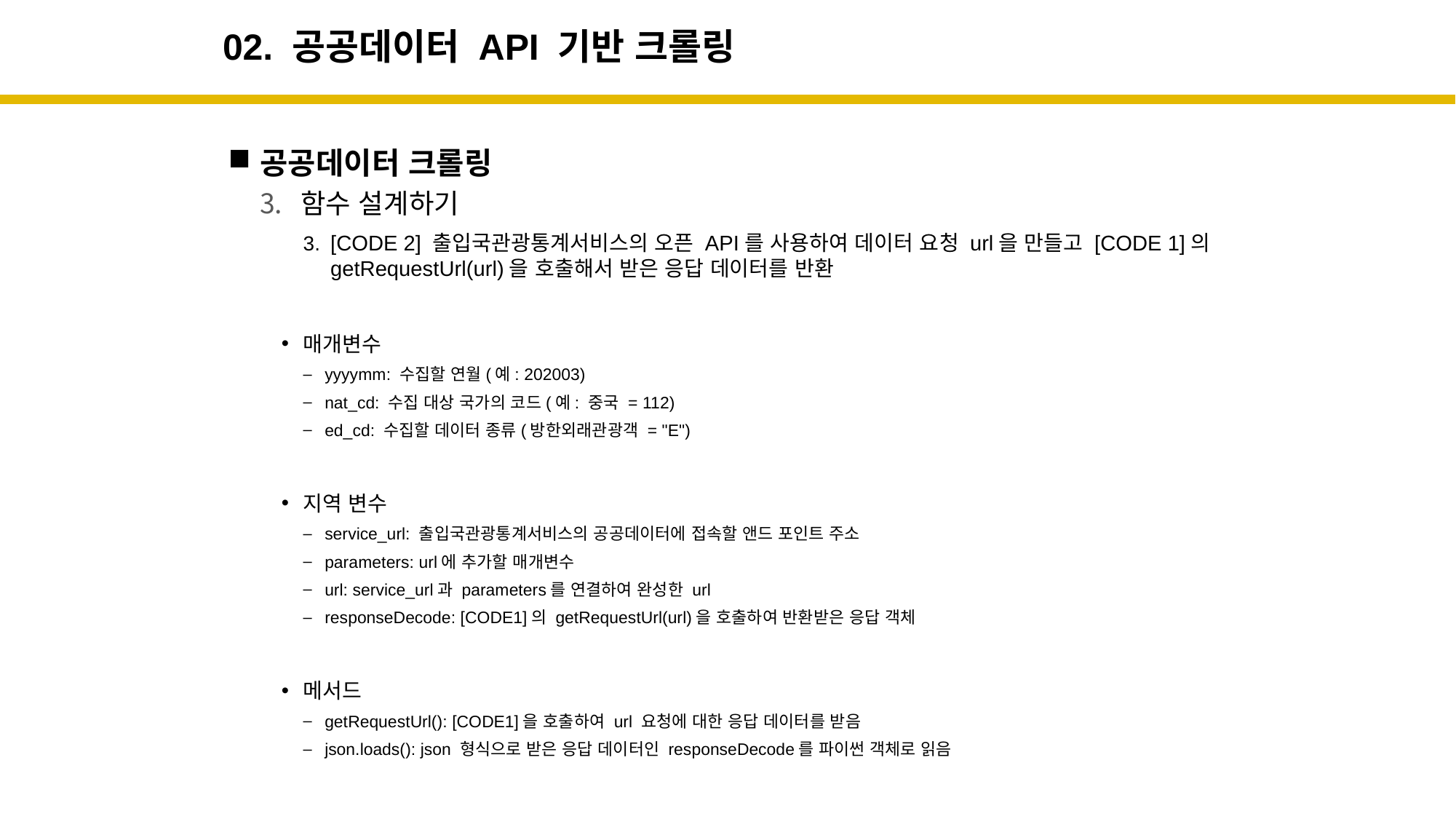

# 02. 공공데이터 API 기반 크롤링
공공데이터 크롤링
함수 설계하기
[CODE 2] 출입국관광통계서비스의 오픈 API를 사용하여 데이터 요청 url을 만들고 [CODE 1]의 getRequestUrl(url)을 호출해서 받은 응답 데이터를 반환

매개변수
yyyymm: 수집할 연월(예: 202003)
nat_cd: 수집 대상 국가의 코드(예: 중국 = 112)
ed_cd: 수집할 데이터 종류(방한외래관광객 = "E")

지역 변수
service_url: 출입국관광통계서비스의 공공데이터에 접속할 앤드 포인트 주소
parameters: url에 추가할 매개변수
url: service_url과 parameters를 연결하여 완성한 url
responseDecode: [CODE1]의 getRequestUrl(url)을 호출하여 반환받은 응답 객체

메서드
getRequestUrl(): [CODE1]을 호출하여 url 요청에 대한 응답 데이터를 받음
json.loads(): json 형식으로 받은 응답 데이터인 responseDecode를 파이썬 객체로 읽음